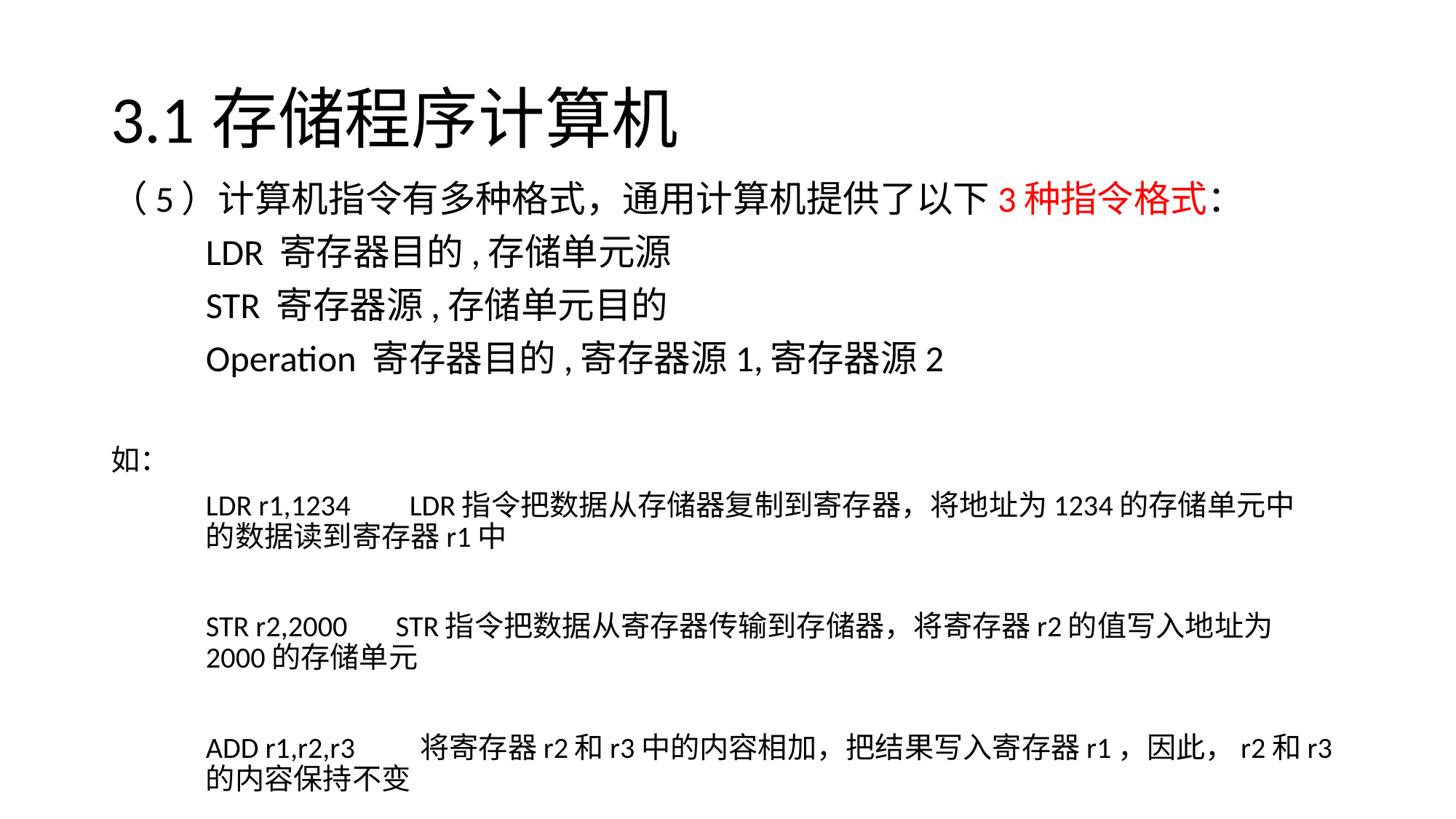

# 3.1存储程序计算机
（5）计算机指令有多种格式，通用计算机提供了以下3种指令格式：
	LDR 寄存器目的,存储单元源
	STR 寄存器源,存储单元目的
	Operation 寄存器目的,寄存器源1,寄存器源2

如：
	LDR r1,1234         LDR指令把数据从存储器复制到寄存器，将地址为1234的存储单元中			的数据读到寄存器r1中

	STR r2,2000  	STR指令把数据从寄存器传输到存储器，将寄存器r2的值写入地址为			2000的存储单元

	ADD r1,r2,r3         将寄存器r2和r3中的内容相加，把结果写入寄存器r1，因此，r2和r3			的内容保持不变